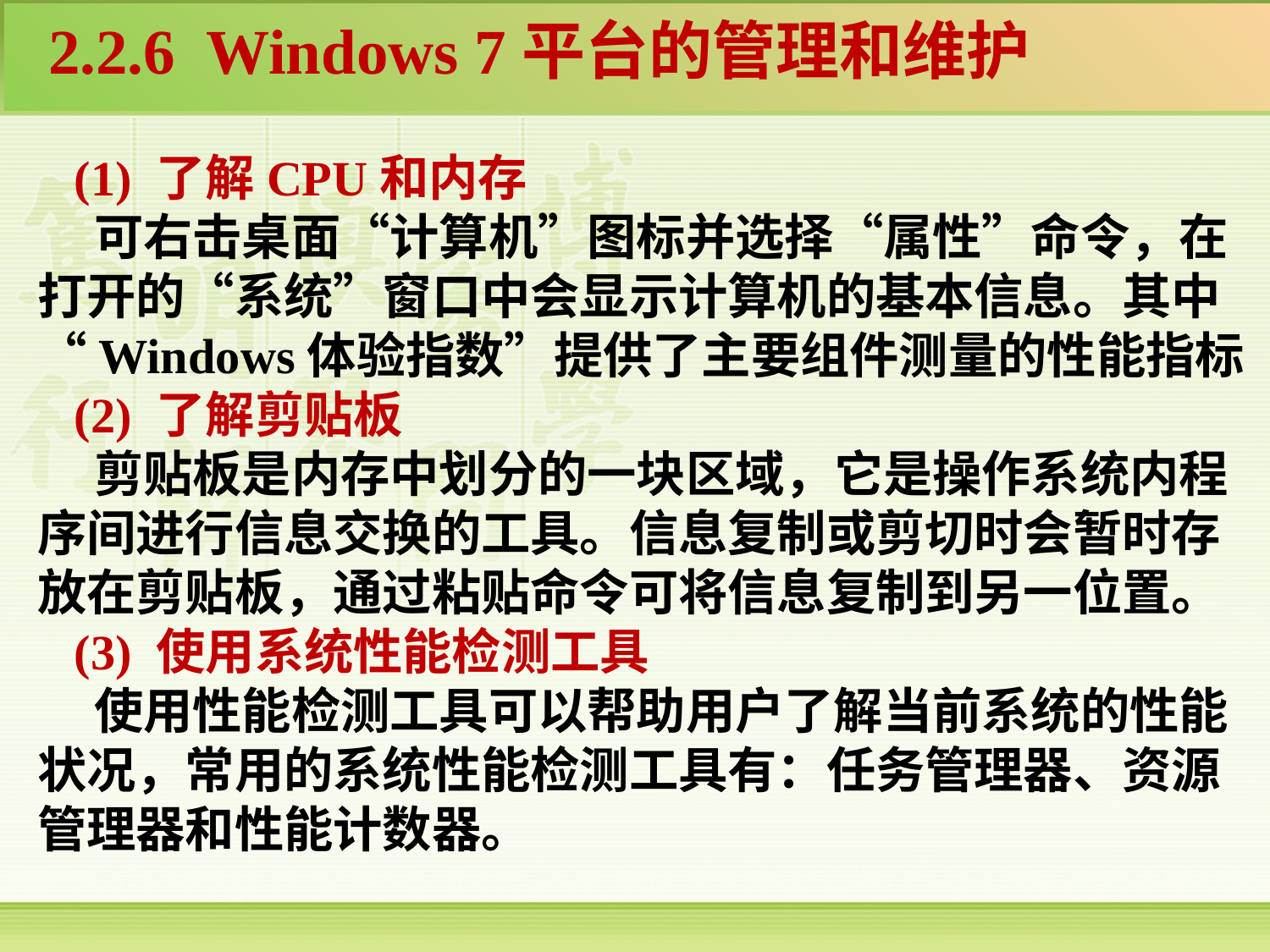

2.2.6  Windows 7平台的管理和维护
   (1) 了解CPU和内存
    可右击桌面“计算机”图标并选择“属性”命令，在打开的“系统”窗口中会显示计算机的基本信息。其中“Windows体验指数”提供了主要组件测量的性能指标
   (2) 了解剪贴板
    剪贴板是内存中划分的一块区域，它是操作系统内程序间进行信息交换的工具。信息复制或剪切时会暂时存放在剪贴板，通过粘贴命令可将信息复制到另一位置。
   (3) 使用系统性能检测工具
    使用性能检测工具可以帮助用户了解当前系统的性能状况，常用的系统性能检测工具有：任务管理器、资源管理器和性能计数器。

60